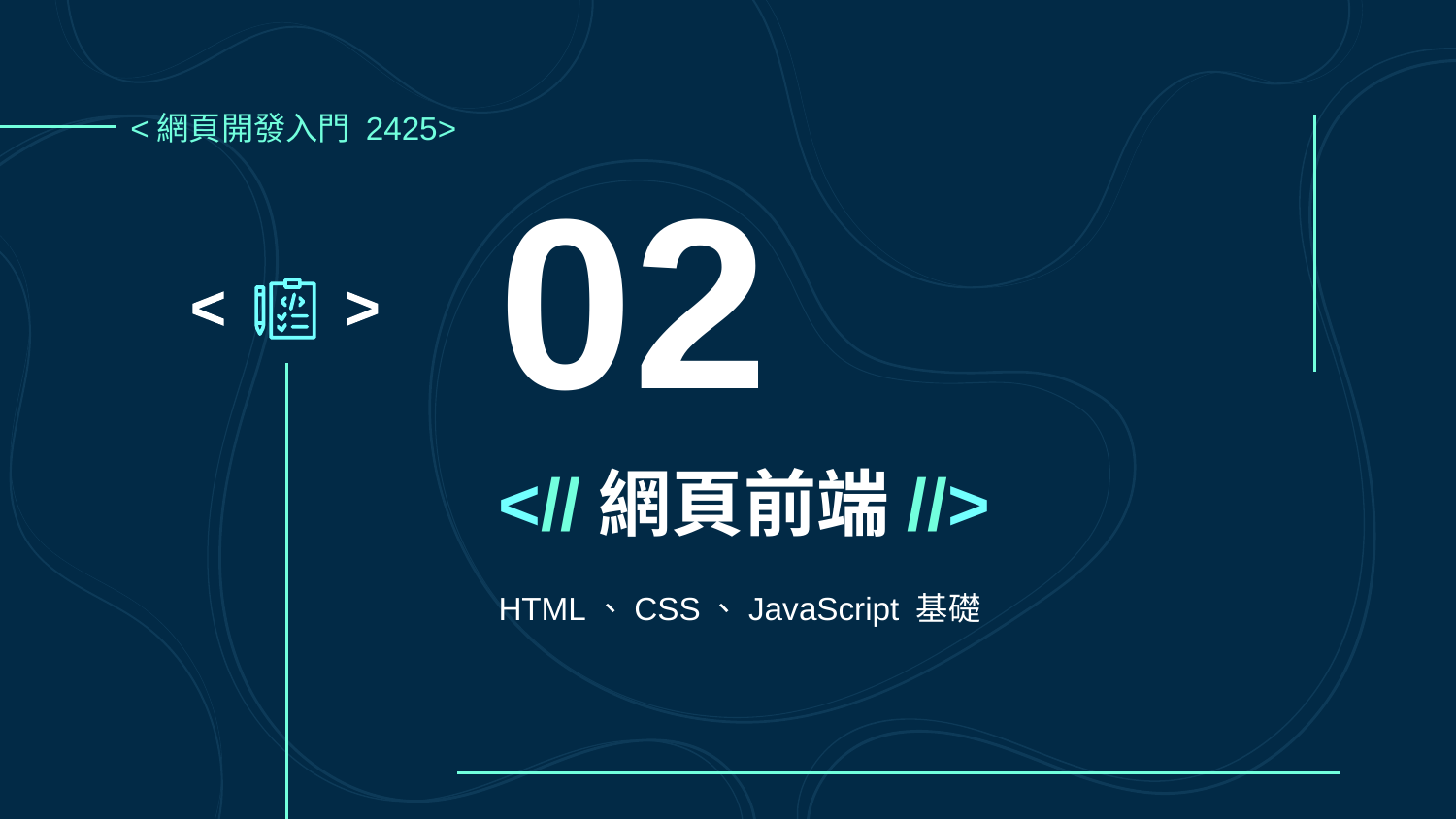

<網頁開發入門 2425>
02

<
<
# <//網頁前端//>
HTML、CSS、JavaScript 基礎